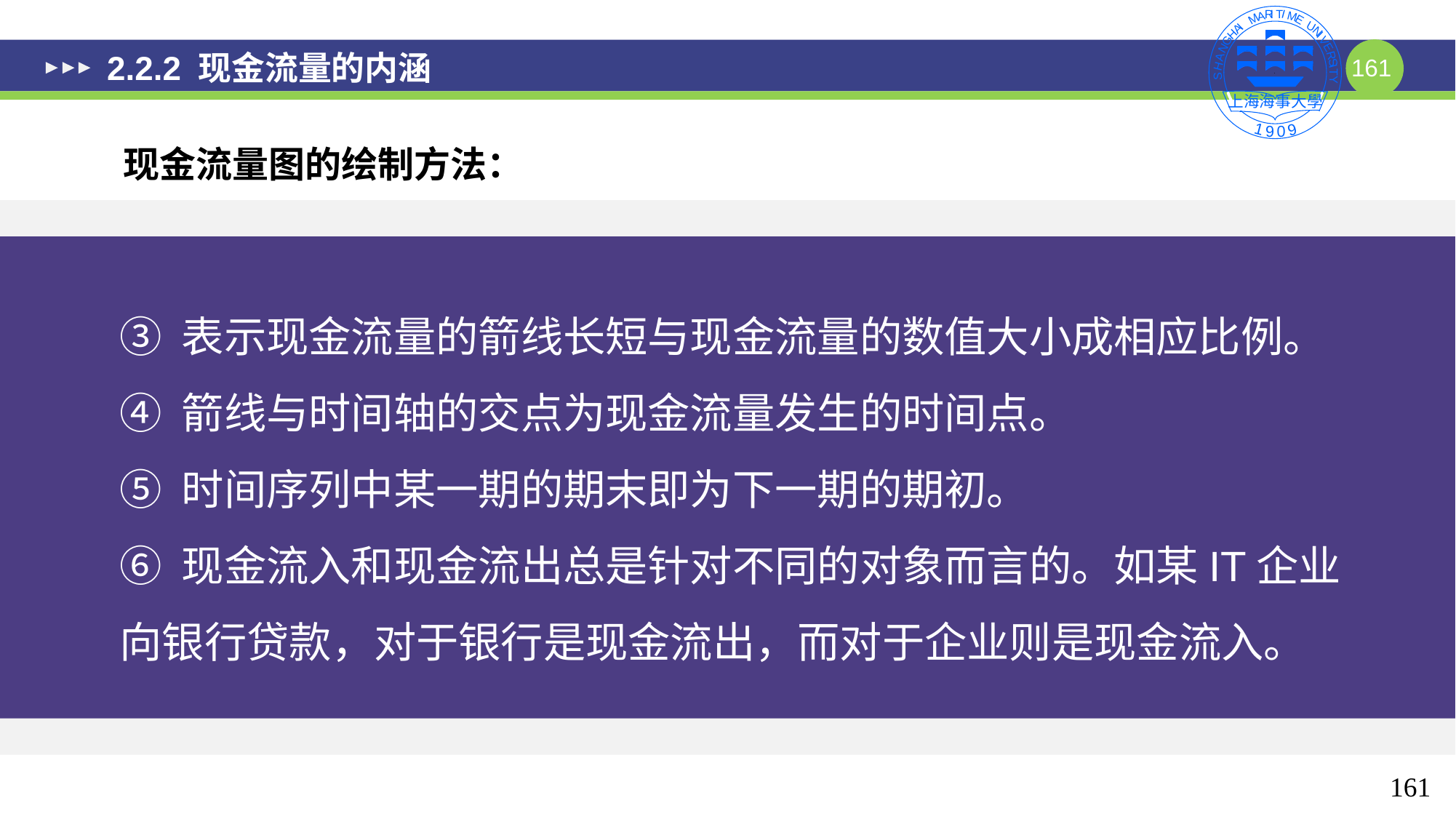

# 2.2.2 现金流量的内涵
现金流量图的绘制方法：

③ 表示现金流量的箭线长短与现金流量的数值大小成相应比例。
④ 箭线与时间轴的交点为现金流量发生的时间点。
⑤ 时间序列中某一期的期末即为下一期的期初。
⑥ 现金流入和现金流出总是针对不同的对象而言的。如某IT企业向银行贷款，对于银行是现金流出，而对于企业则是现金流入。
161
161